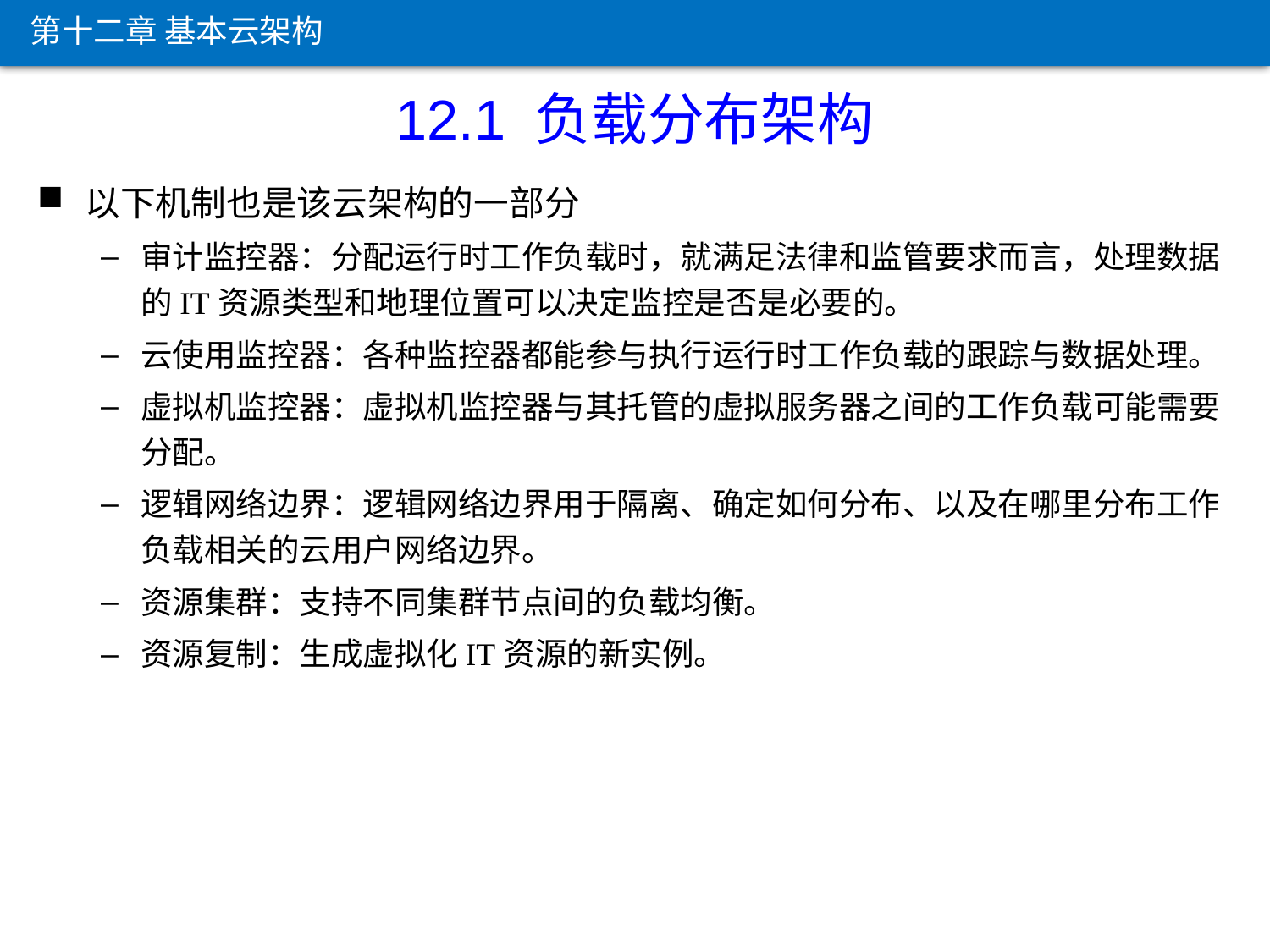

第十二章 基本云架构
12.1 负载分布架构
以下机制也是该云架构的一部分
审计监控器：分配运行时工作负载时，就满足法律和监管要求而言，处理数据的IT资源类型和地理位置可以决定监控是否是必要的。
云使用监控器：各种监控器都能参与执行运行时工作负载的跟踪与数据处理。
虚拟机监控器：虚拟机监控器与其托管的虚拟服务器之间的工作负载可能需要分配。
逻辑网络边界：逻辑网络边界用于隔离、确定如何分布、以及在哪里分布工作负载相关的云用户网络边界。
资源集群：支持不同集群节点间的负载均衡。
资源复制：生成虚拟化IT资源的新实例。
34